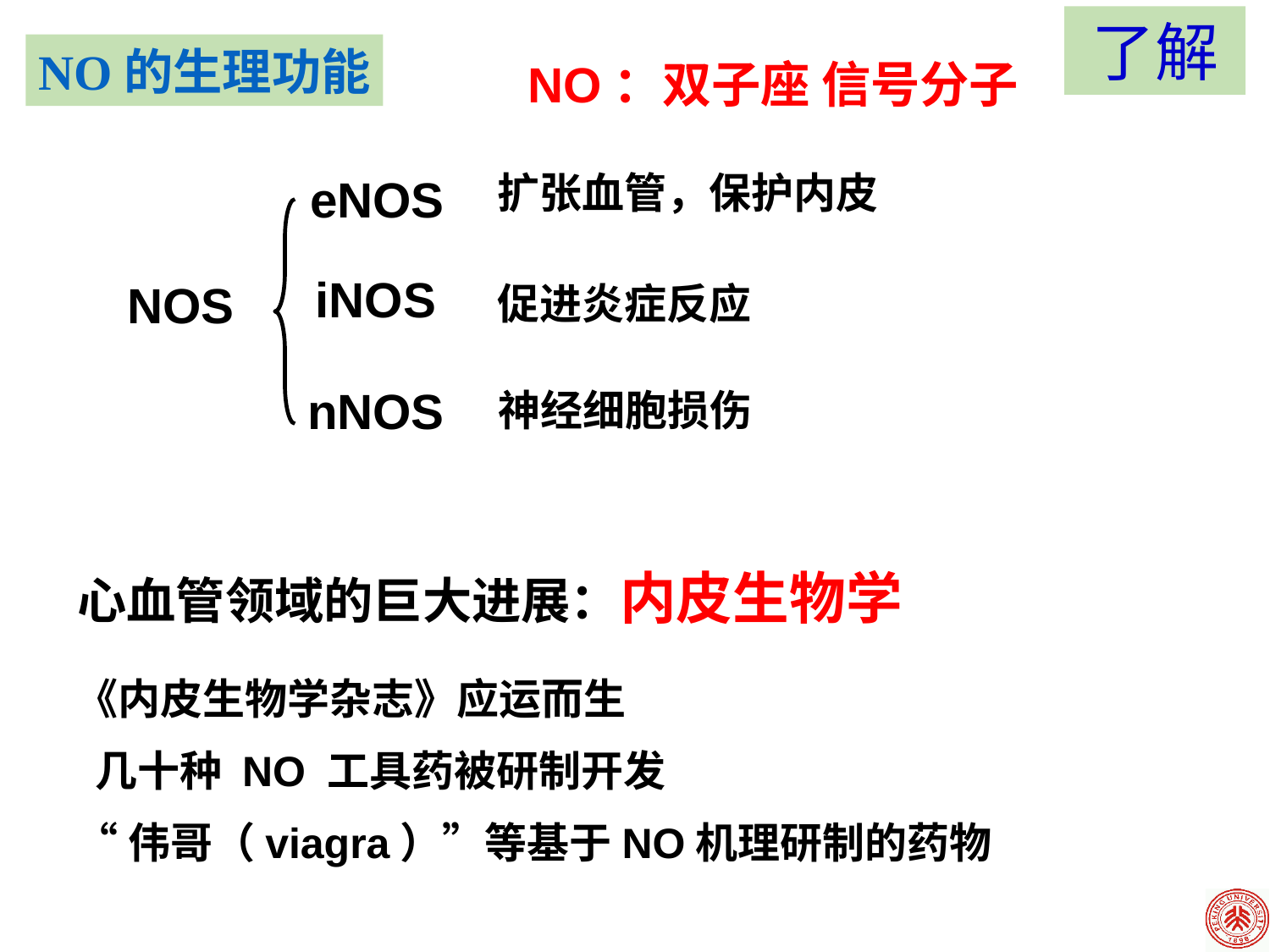

了解
NO的生理功能
NO：双子座 信号分子
扩张血管，保护内皮
eNOS

iNOS
NOS
促进炎症反应
nNOS
神经细胞损伤
心血管领域的巨大进展：内皮生物学
《内皮生物学杂志》应运而生
 几十种 NO 工具药被研制开发
“伟哥（viagra）”等基于NO机理研制的药物